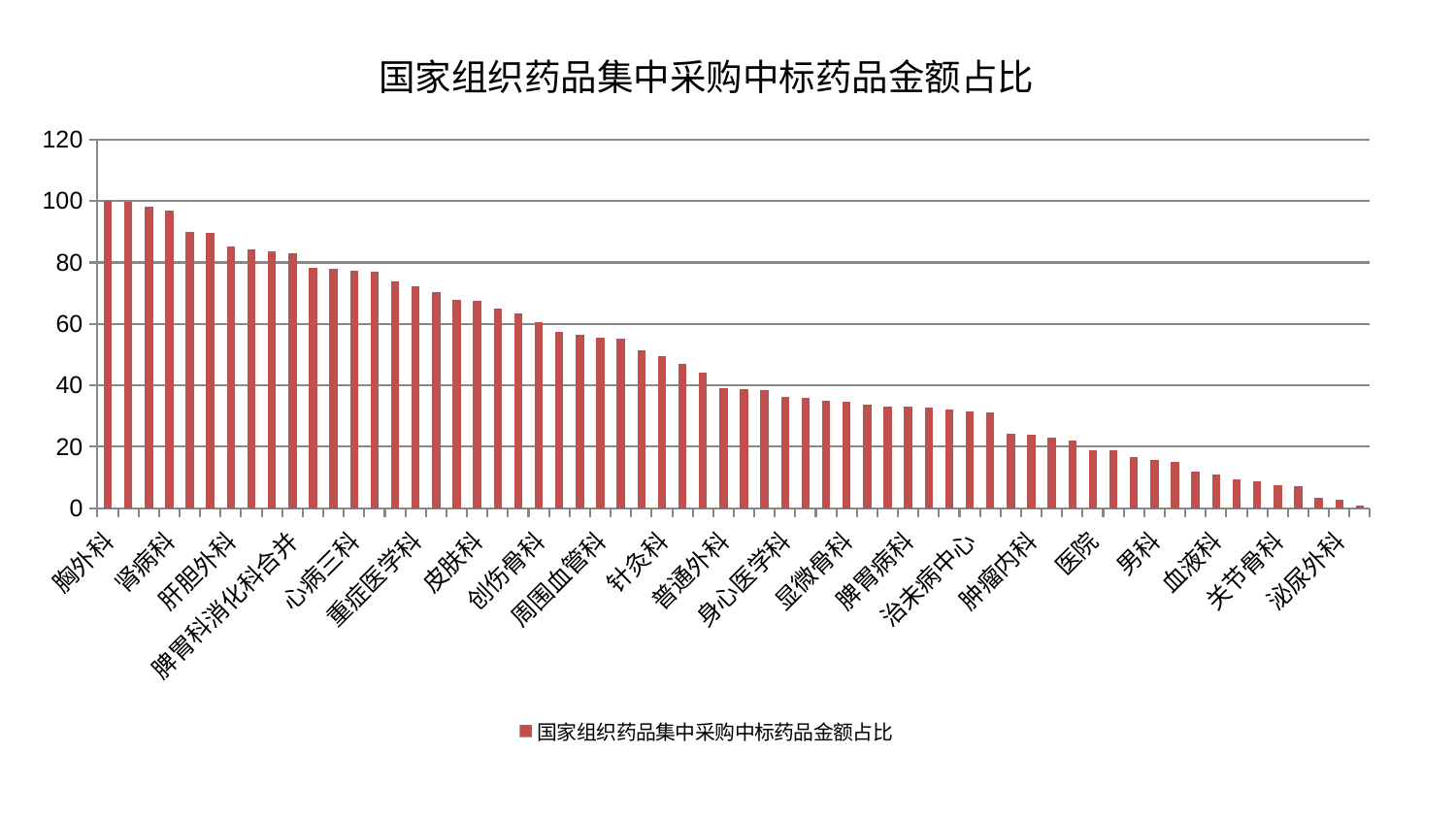

### Chart: 国家组织药品集中采购中标药品金额占比

| Category | 国家组织药品集中采购中标药品金额占比 |
|---|---|
| 胸外科 | 100.0 |
| 脑病二科 | 99.89272631799737 |
| 产科 | 98.02489626834529 |
| 肾病科 | 96.88697412188274 |
| 心病二科 | 89.83980984483813 |
| 神经外科 | 89.7528437040785 |
| 肝胆外科 | 85.36123154696782 |
| 消化内科 | 84.34132421674444 |
| 康复科 | 83.65716337910943 |
| 脾胃科消化科合并 | 83.13515057574645 |
| 综合内科 | 78.18199504777373 |
| 妇科妇二科合并 | 77.90574780412457 |
| 心病三科 | 77.46363502541973 |
| 肝病科 | 76.86279308560542 |
| 脑病三科 | 73.81361427960692 |
| 重症医学科 | 72.42730189401829 |
| 儿科 | 70.33203208114473 |
| 乳腺甲状腺外科 | 67.87505003621472 |
| 皮肤科 | 67.55078715898647 |
| 呼吸内科 | 64.91866293126229 |
| 西区重症医学科 | 63.38223737354602 |
| 创伤骨科 | 60.72098261875288 |
| 中医外治中心 | 57.41421319930252 |
| 中医经典科 | 56.47138828572636 |
| 周围血管科 | 55.5761940591066 |
| 东区重症医学科 | 55.17239651368927 |
| 眼科 | 51.27190292158071 |
| 针灸科 | 49.448141522030774 |
| 心血管内科 | 46.89488583785531 |
| 风湿病科 | 44.1133736890429 |
| 普通外科 | 39.13436185868716 |
| 口腔科 | 38.78317698479491 |
| 脊柱骨科 | 38.310913704510284 |
| 身心医学科 | 36.098092591037435 |
| 神经内科 | 35.814683550754914 |
| 心病四科 | 34.88250301969517 |
| 显微骨科 | 34.57940361317276 |
| 耳鼻喉科 | 33.63831361193415 |
| 东区肾病科 | 33.085536672028226 |
| 脾胃病科 | 33.07702597946035 |
| 脑病一科 | 32.85115820270213 |
| 妇二科 | 32.252209657793784 |
| 治未病中心 | 31.50257629760063 |
| 运动损伤骨科 | 31.09729338815847 |
| 肾脏内科 | 24.207273002641482 |
| 肿瘤内科 | 23.935974398014064 |
| 妇科 | 23.023624178081953 |
| 推拿科 | 22.15782735644266 |
| 医院 | 18.924010771164152 |
| 小儿推拿科 | 18.75098621306664 |
| 肛肠科 | 16.59947298835153 |
| 男科 | 15.634301022402258 |
| 微创骨科 | 15.036208585260162 |
| 骨科 | 12.046063930032414 |
| 血液科 | 11.007098579354052 |
| 美容皮肤科 | 9.28511773787908 |
| 心病一科 | 8.673388688028195 |
| 关节骨科 | 7.531456860497005 |
| 老年医学科 | 7.097334292344532 |
| 小儿骨科 | 3.361609506489715 |
| 泌尿外科 | 2.883357700034771 |
| 内分泌科 | 0.9756955413438201 |
29